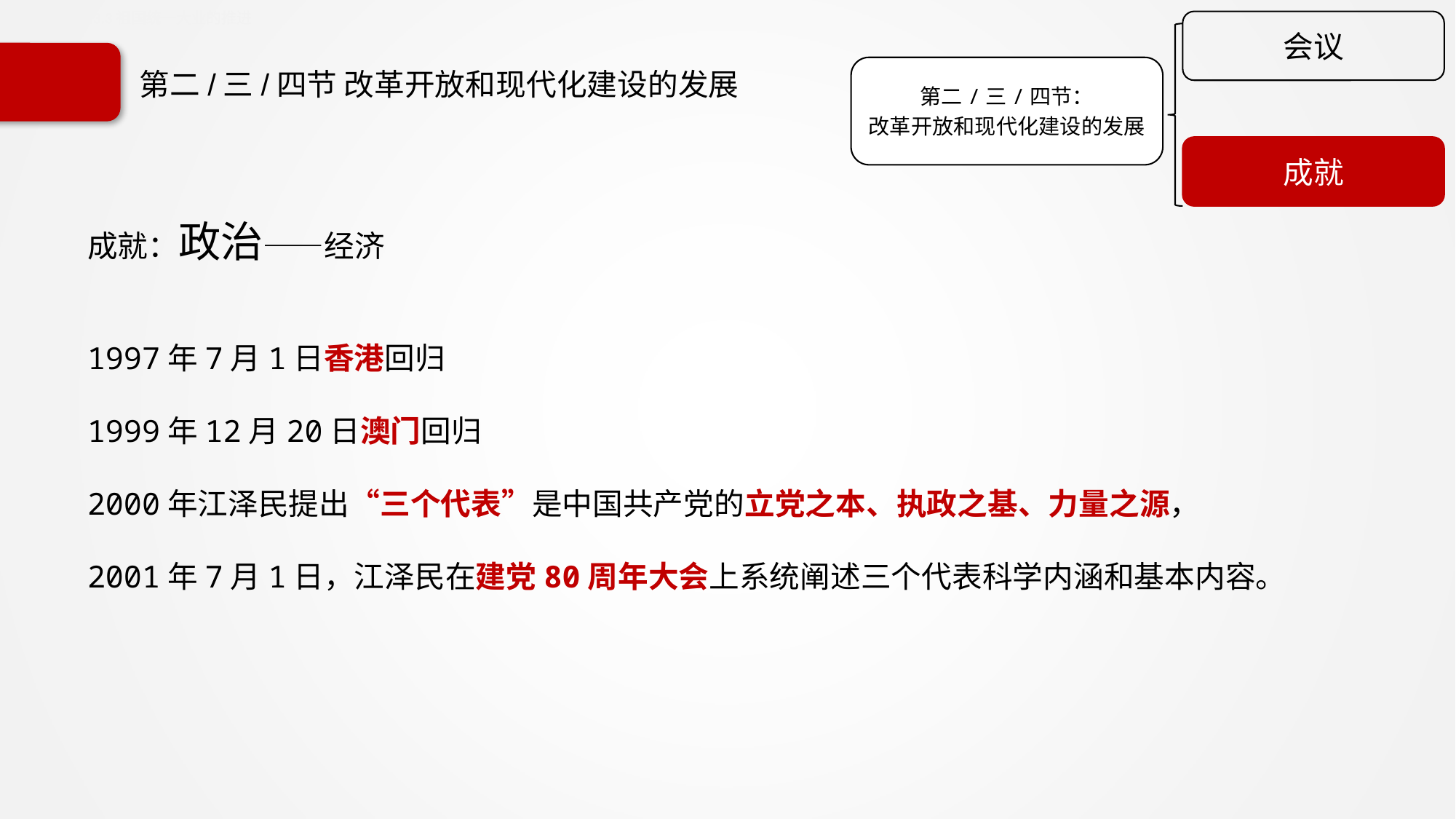

10.3.3.3祖国统一大业的推进
会议

第二/三/四节：
改革开放和现代化建设的发展
成就
# 第二/三/四节 改革开放和现代化建设的发展
成就：政治——经济

1997年7月1日香港回归

1999年12月20日澳门回归

2000年江泽民提出“三个代表”是中国共产党的立党之本、执政之基、力量之源，

2001年7月1日，江泽民在建党80周年大会上系统阐述三个代表科学内涵和基本内容。